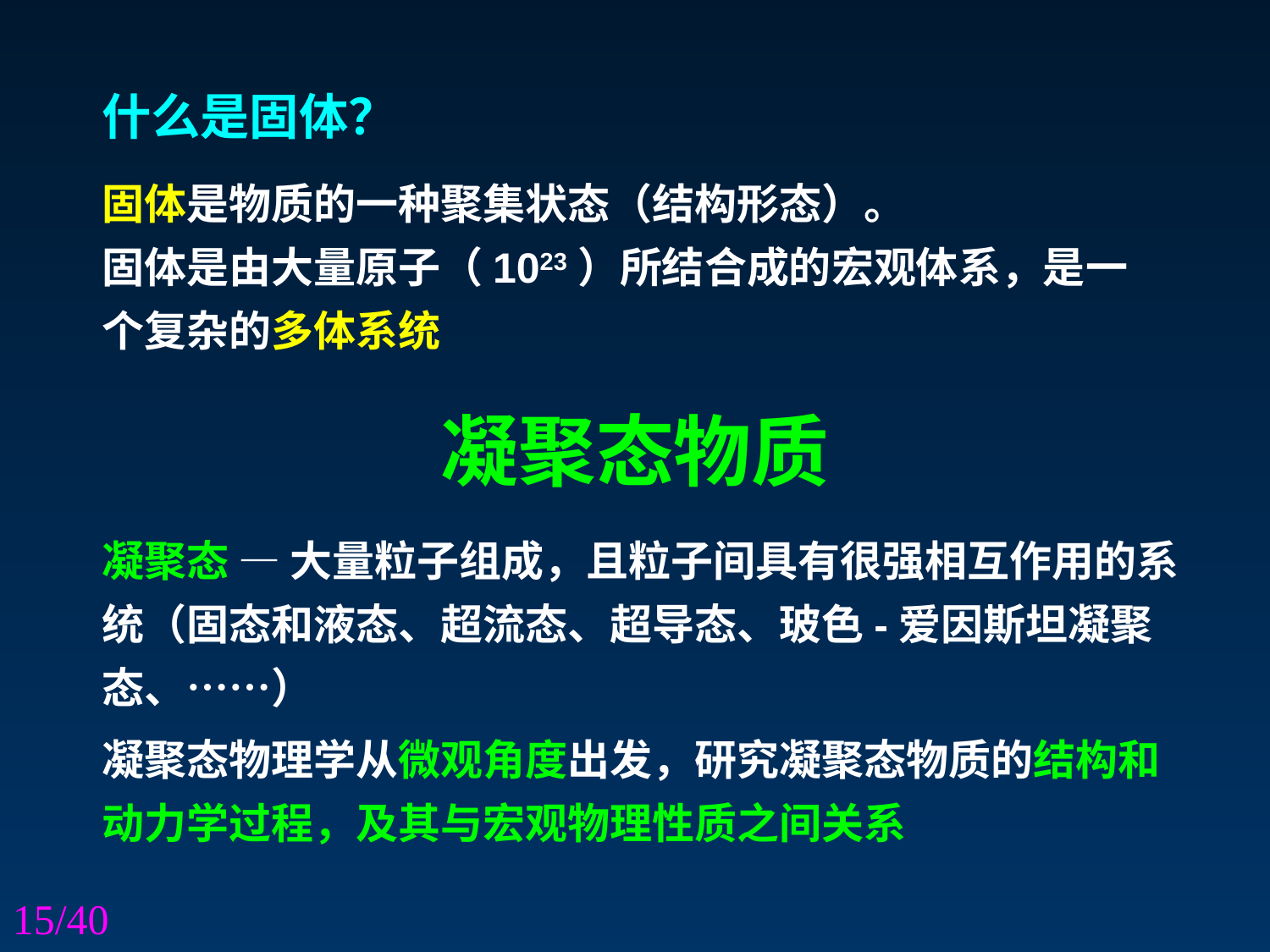

什么是固体？
固体是物质的一种聚集状态（结构形态）。
固体是由大量原子（1023）所结合成的宏观体系，是一个复杂的多体系统
凝聚态物质
凝聚态 — 大量粒子组成，且粒子间具有很强相互作用的系统（固态和液态、超流态、超导态、玻色-爱因斯坦凝聚态、……）
凝聚态物理学从微观角度出发，研究凝聚态物质的结构和动力学过程，及其与宏观物理性质之间关系
15/40